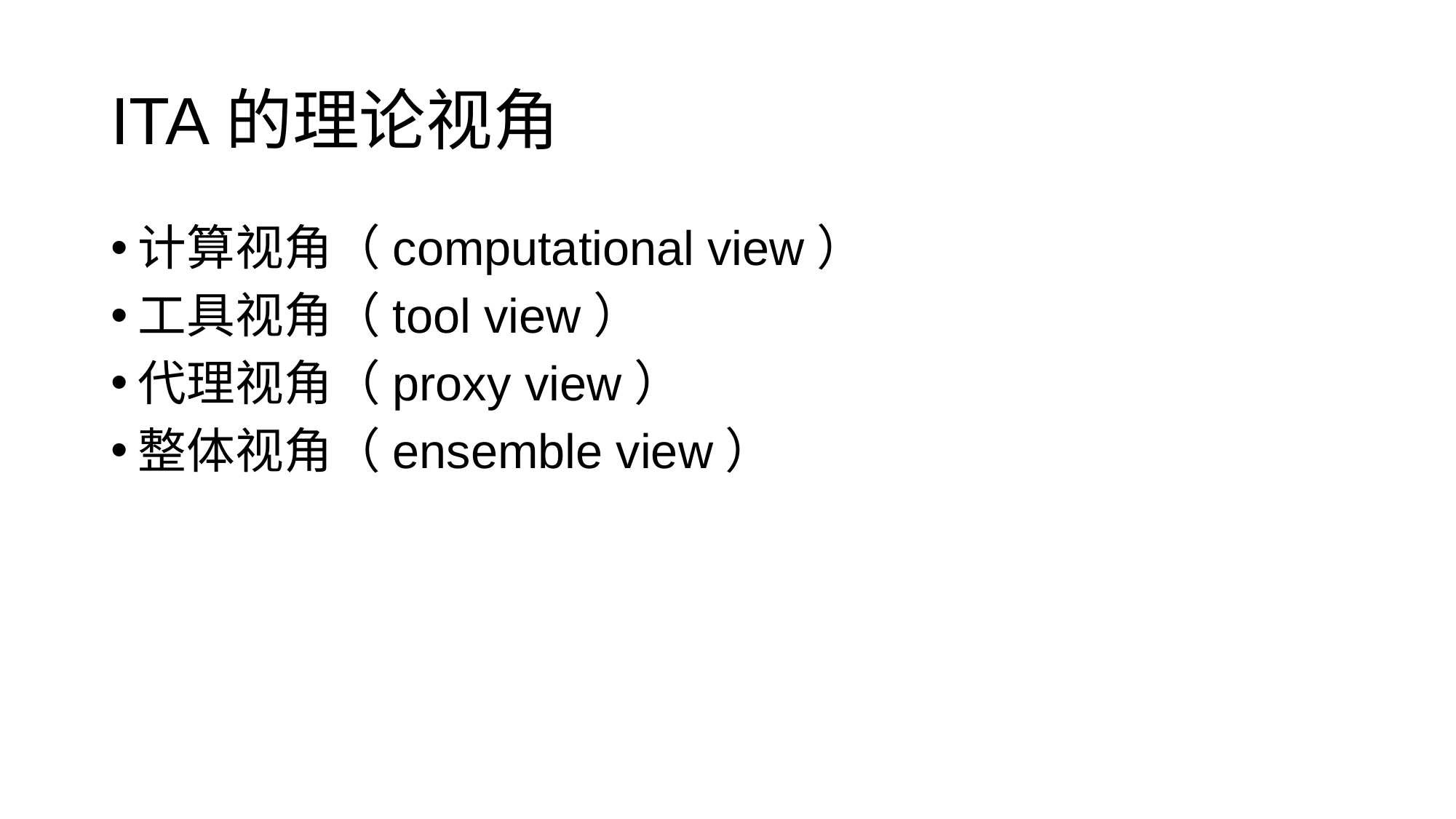

# ITA的理论视角
计算视角（computational view）
工具视角（tool view）
代理视角（proxy view）
整体视角（ensemble view）